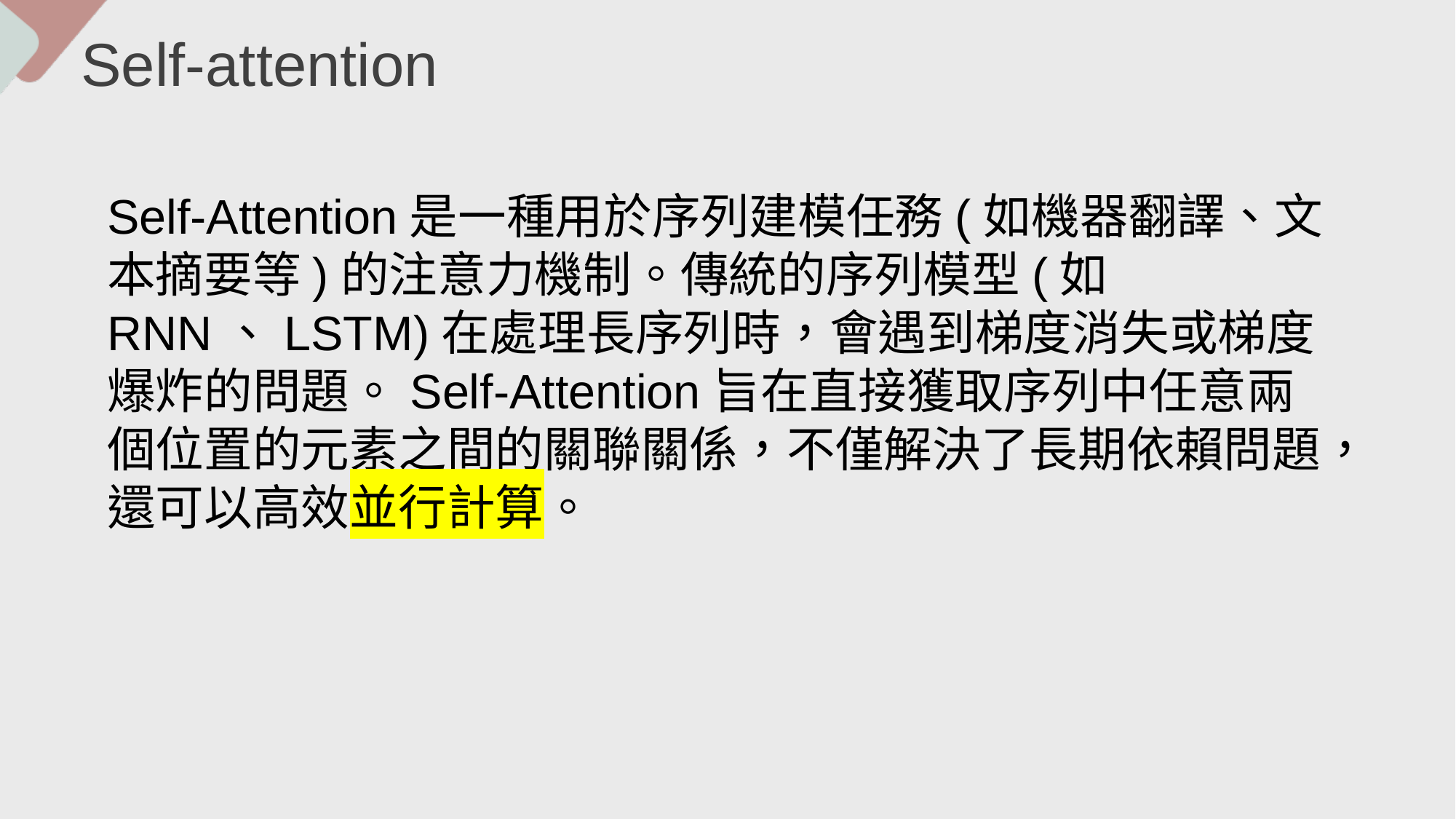

Self-attention
Self-Attention是一種用於序列建模任務(如機器翻譯、文本摘要等)的注意力機制。傳統的序列模型(如RNN、LSTM)在處理長序列時，會遇到梯度消失或梯度爆炸的問題。Self-Attention旨在直接獲取序列中任意兩個位置的元素之間的關聯關係，不僅解決了長期依賴問題，還可以高效並行計算。